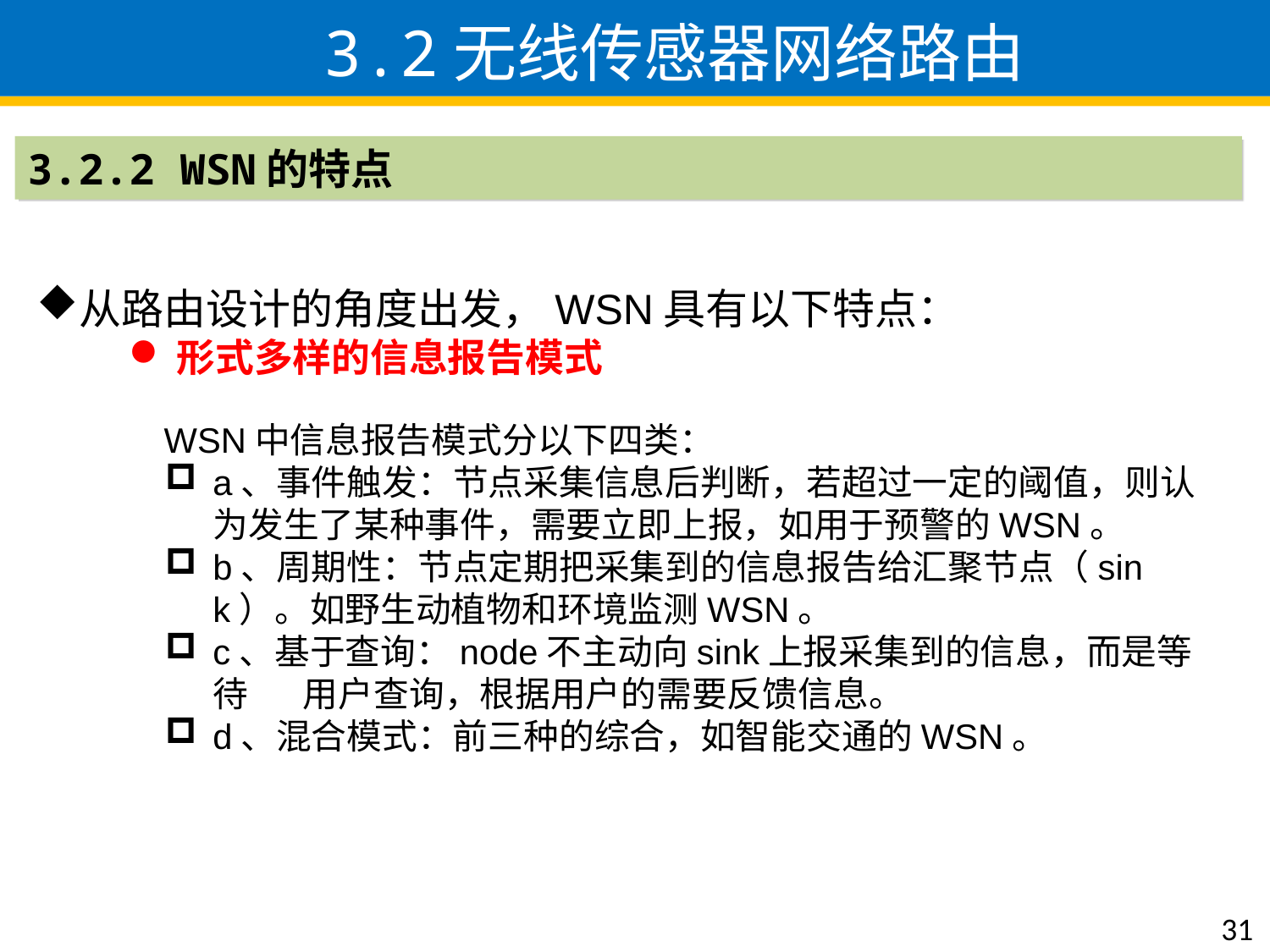

3.2无线传感器网络路由
3.2.2 WSN的特点
从路由设计的角度出发，WSN具有以下特点：
形式多样的信息报告模式

	WSN中信息报告模式分以下四类：
a、事件触发：节点采集信息后判断，若超过一定的阈值，则认为发生了某种事件，需要立即上报，如用于预警的WSN。
b、周期性：节点定期把采集到的信息报告给汇聚节点（sink）。如野生动植物和环境监测WSN。
c、基于查询：node不主动向sink上报采集到的信息，而是等待       用户查询，根据用户的需要反馈信息。
d、混合模式：前三种的综合，如智能交通的WSN。
31